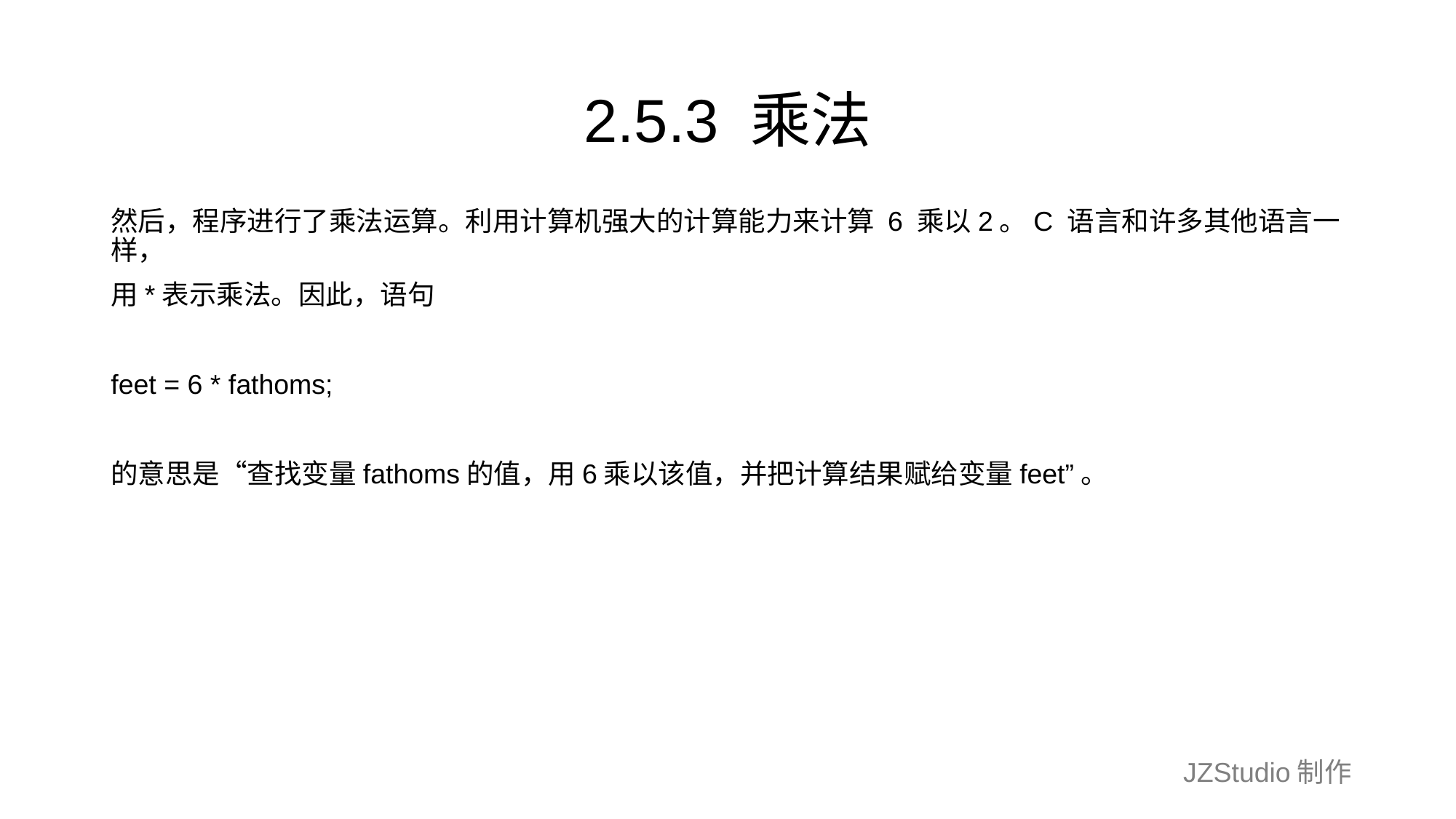

# 2.5.3 乘法
然后，程序进行了乘法运算。利用计算机强大的计算能力来计算 6 乘以2。C 语言和许多其他语言一样，
用*表示乘法。因此，语句

feet = 6 * fathoms;

的意思是“查找变量fathoms的值，用6乘以该值，并把计算结果赋给变量feet”。